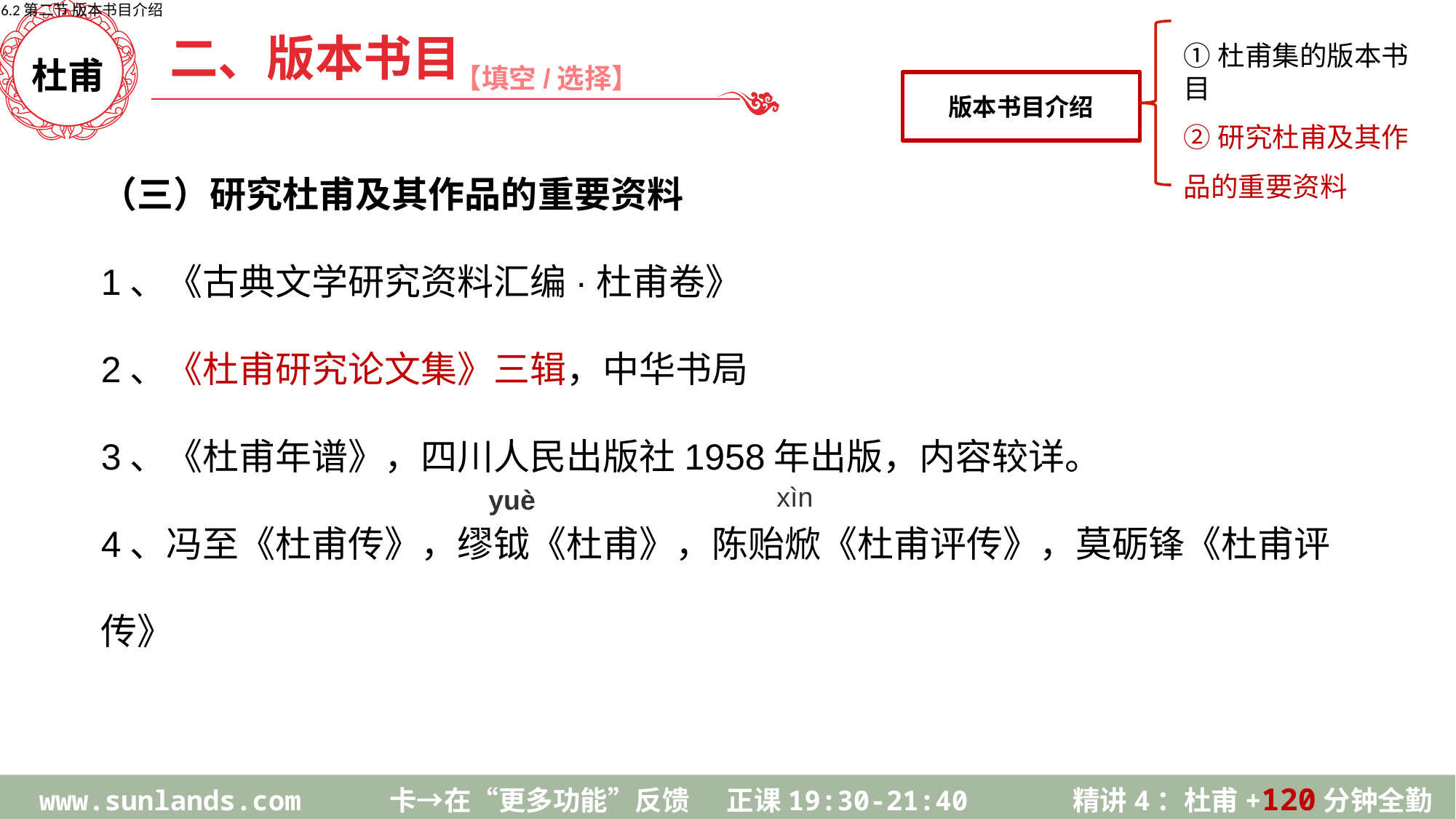

6.2第二节 版本书目介绍

版本书目介绍
二、版本书目
①杜甫集的版本书目
②研究杜甫及其作品的重要资料
【填空/选择】
杜甫

（三）研究杜甫及其作品的重要资料
1、《古典文学研究资料汇编·杜甫卷》
2、《杜甫研究论文集》三辑，中华书局
3、《杜甫年谱》，四川人民出版社1958年出版，内容较详。
4、冯至《杜甫传》，缪钺《杜甫》，陈贻焮《杜甫评传》，莫砺锋《杜甫评传》
xìn
yuè